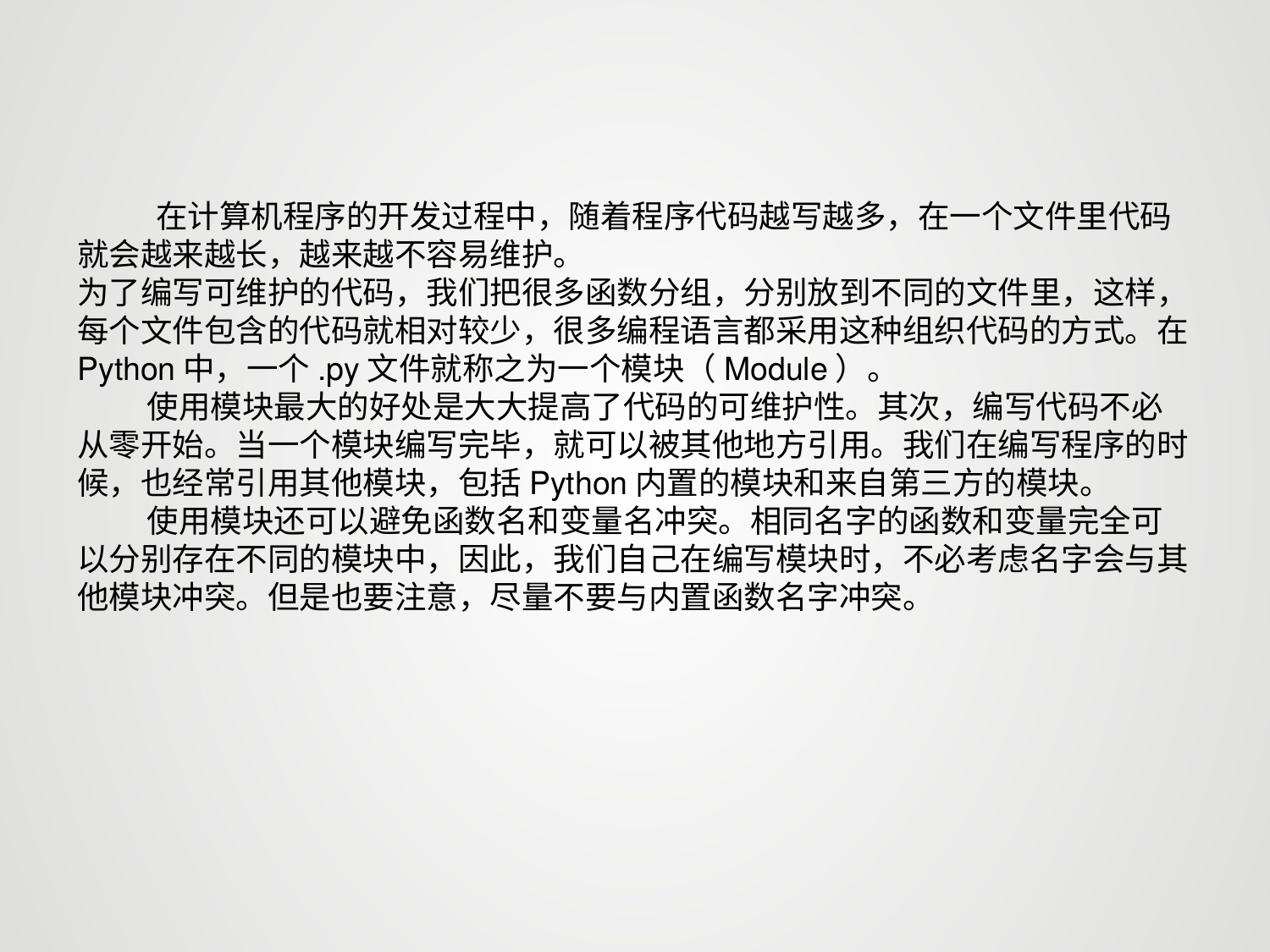

在计算机程序的开发过程中，随着程序代码越写越多，在一个文件里代码就会越来越长，越来越不容易维护。
为了编写可维护的代码，我们把很多函数分组，分别放到不同的文件里，这样，每个文件包含的代码就相对较少，很多编程语言都采用这种组织代码的方式。在Python中，一个.py文件就称之为一个模块（Module）。
       使用模块最大的好处是大大提高了代码的可维护性。其次，编写代码不必从零开始。当一个模块编写完毕，就可以被其他地方引用。我们在编写程序的时候，也经常引用其他模块，包括Python内置的模块和来自第三方的模块。
       使用模块还可以避免函数名和变量名冲突。相同名字的函数和变量完全可以分别存在不同的模块中，因此，我们自己在编写模块时，不必考虑名字会与其他模块冲突。但是也要注意，尽量不要与内置函数名字冲突。